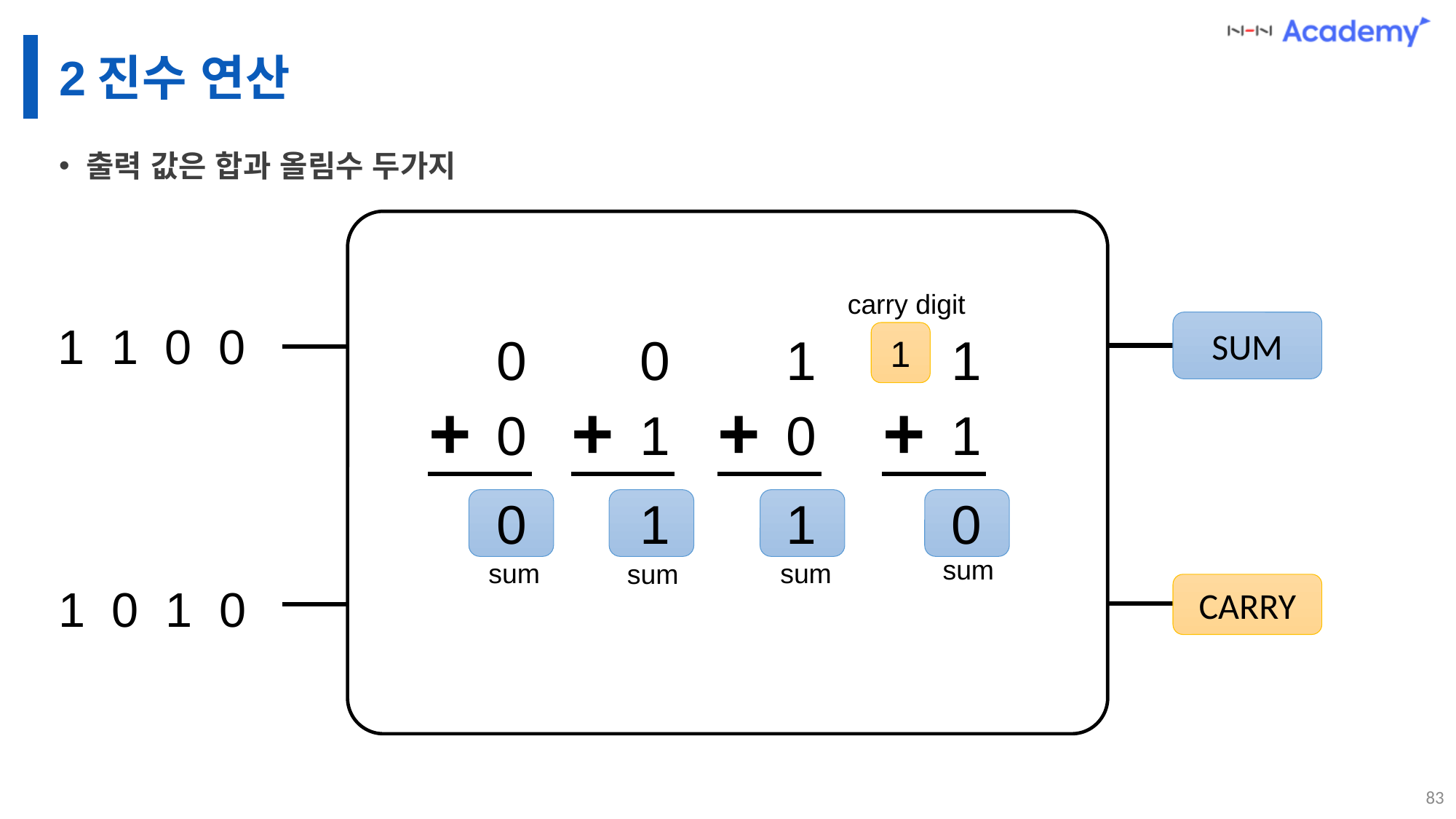

# 2진수 연산
출력 값은 합과 올림수 두가지

carry digit
1  1  0  0
SUM
0
0
1
1

1
+
+
+
+
0
1
0
1
0
1
1
0

sum
sum
sum
sum
1  0  1  0
CARRY
83